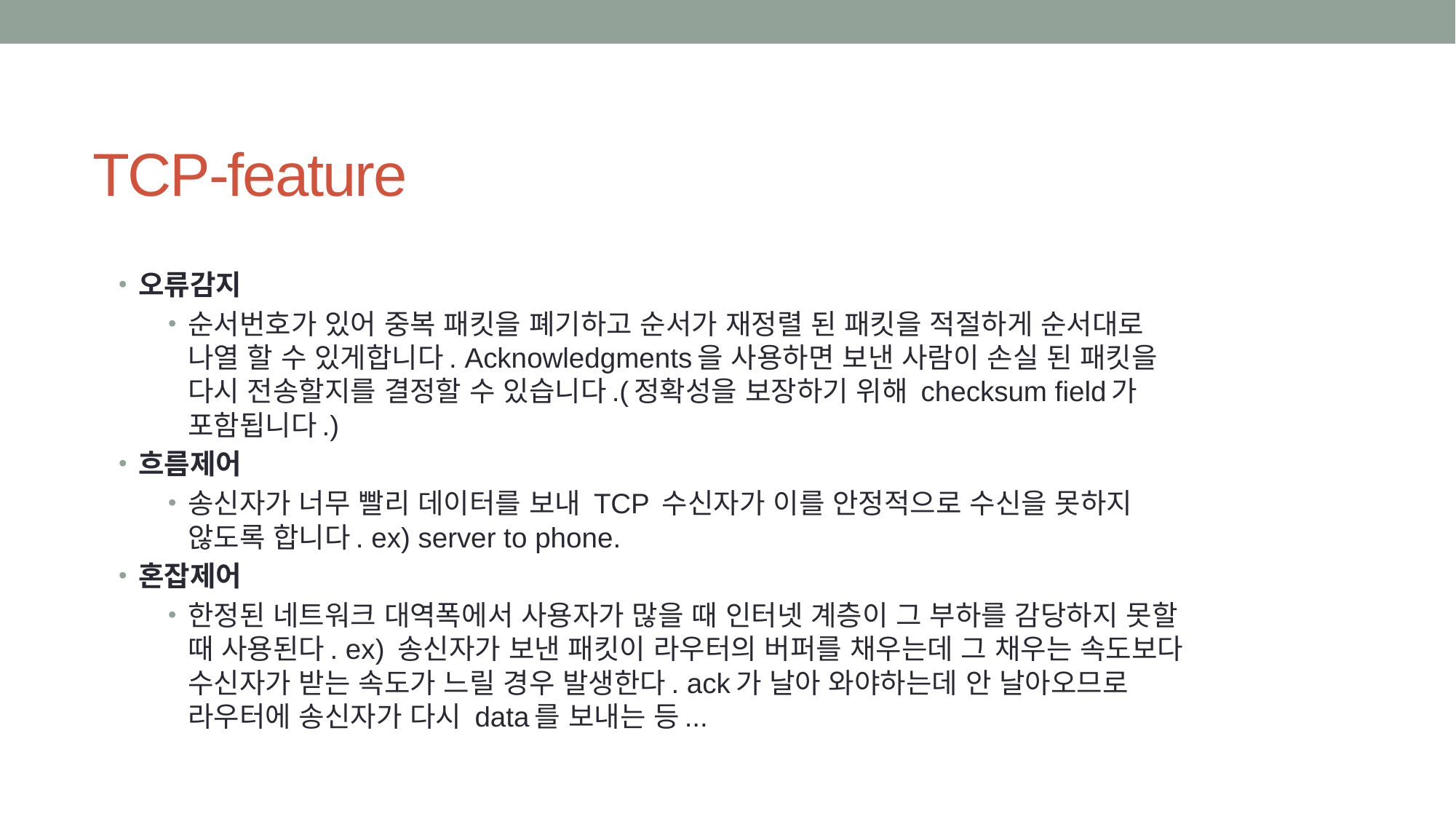

# TCP-feature
오류감지
순서번호가 있어 중복 패킷을 폐기하고 순서가 재정렬 된 패킷을 적절하게 순서대로 나열 할 수 있게합니다. Acknowledgments을 사용하면 보낸 사람이 손실 된 패킷을 다시 전송할지를 결정할 수 있습니다.(정확성을 보장하기 위해 checksum field가 포함됩니다.)
흐름제어
송신자가 너무 빨리 데이터를 보내 TCP 수신자가 이를 안정적으로 수신을 못하지 않도록 합니다. ex) server to phone.
혼잡제어
한정된 네트워크 대역폭에서 사용자가 많을 때 인터넷 계층이 그 부하를 감당하지 못할 때 사용된다. ex) 송신자가 보낸 패킷이 라우터의 버퍼를 채우는데 그 채우는 속도보다 수신자가 받는 속도가 느릴 경우 발생한다. ack가 날아 와야하는데 안 날아오므로 라우터에 송신자가 다시 data를 보내는 등...